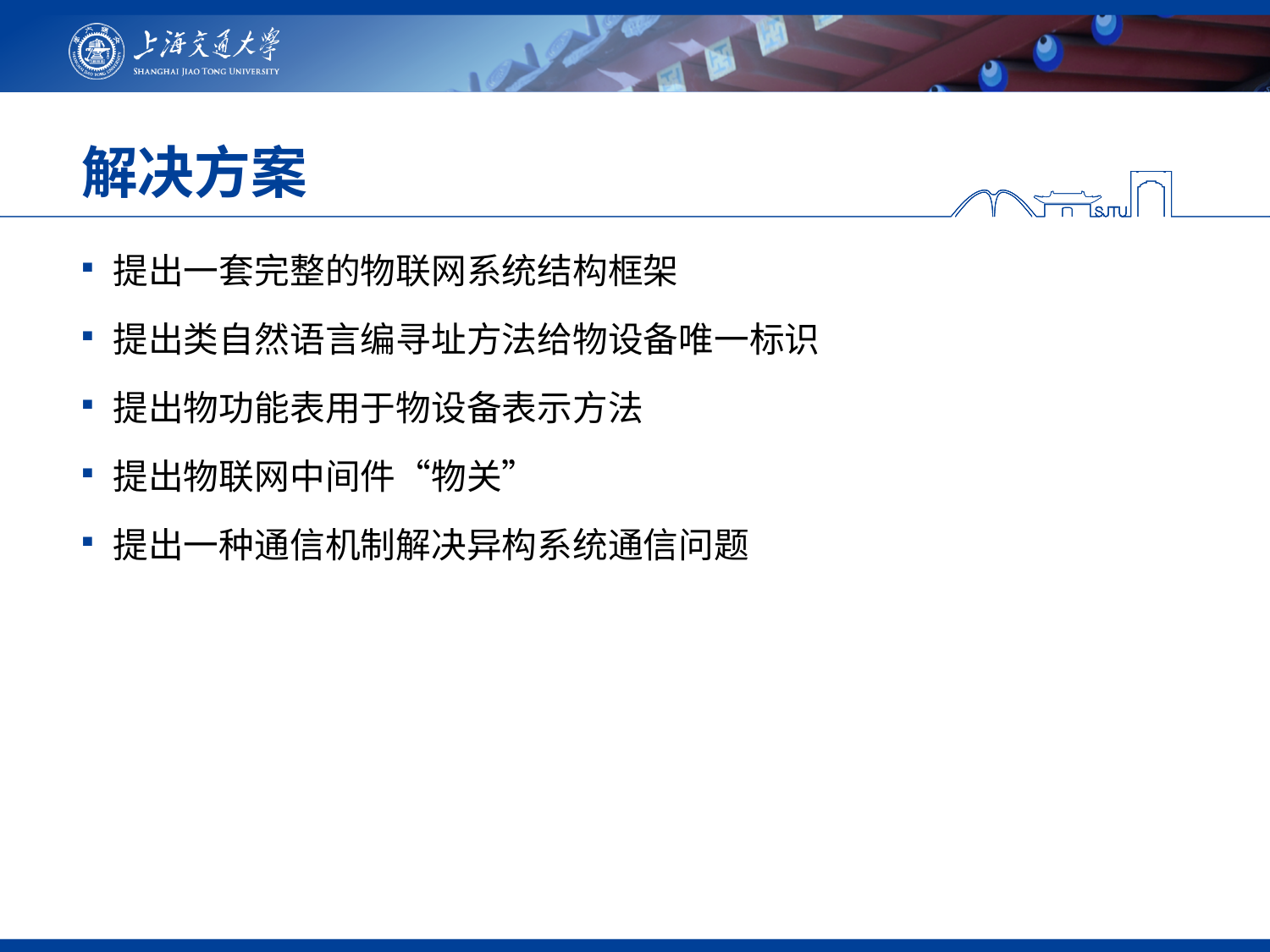

# 解决方案
提出一套完整的物联网系统结构框架
提出类自然语言编寻址方法给物设备唯一标识
提出物功能表用于物设备表示方法
提出物联网中间件“物关”
提出一种通信机制解决异构系统通信问题